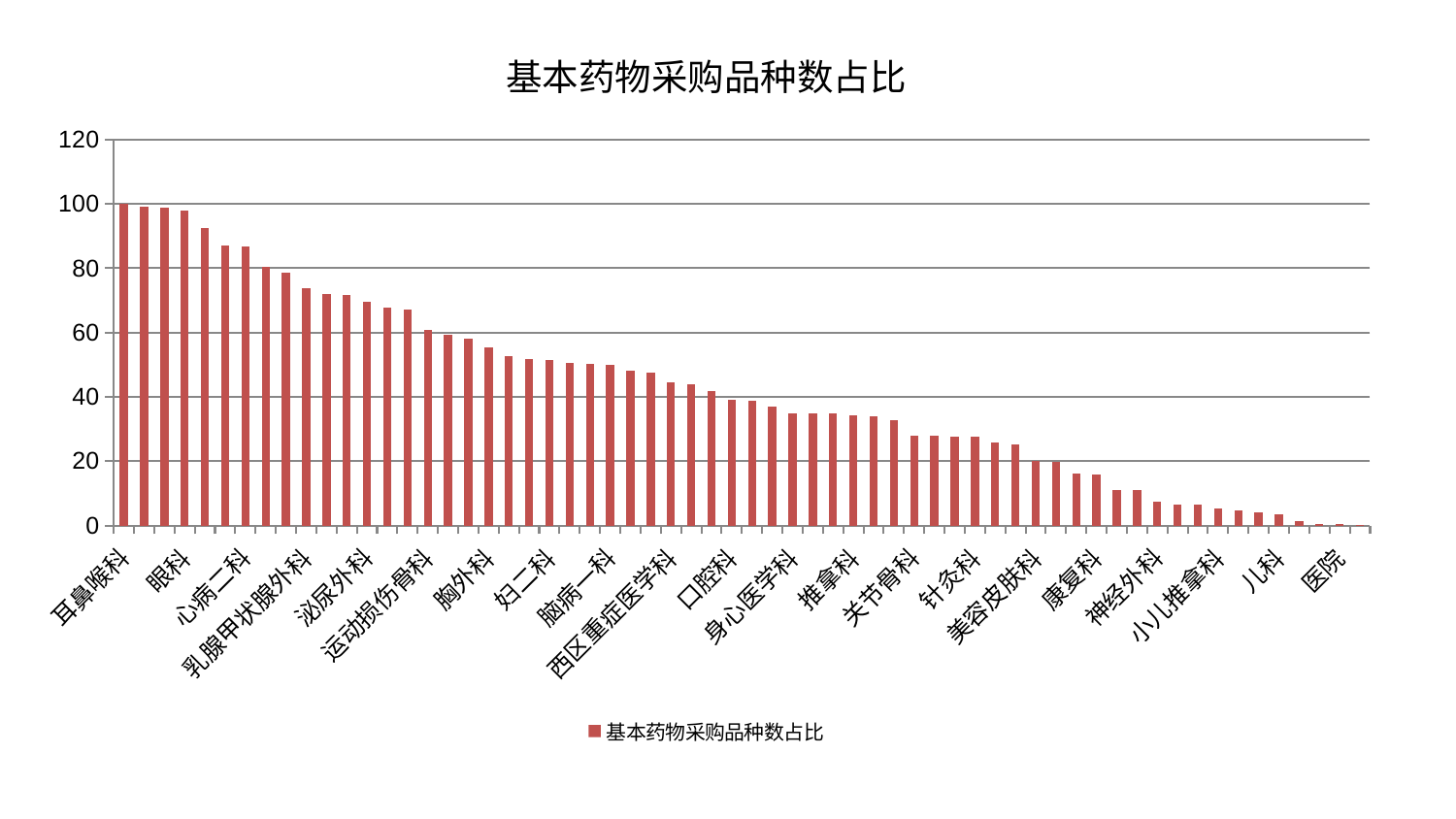

### Chart: 基本药物采购品种数占比

| Category | 基本药物采购品种数占比 |
|---|---|
| 耳鼻喉科 | 100.0 |
| 老年医学科 | 99.17420867288537 |
| 消化内科 | 98.86932352723352 |
| 眼科 | 97.926104982958 |
| 脊柱骨科 | 92.4860321020033 |
| 脾胃科消化科合并 | 87.18481576733764 |
| 心病二科 | 86.78721226358938 |
| 男科 | 80.30932355752225 |
| 中医经典科 | 78.72413247251907 |
| 乳腺甲状腺外科 | 73.68994049555533 |
| 内分泌科 | 72.11039016083691 |
| 肿瘤内科 | 71.8048817878586 |
| 泌尿外科 | 69.4830012637639 |
| 东区肾病科 | 67.79538105177909 |
| 心病四科 | 67.0932717933307 |
| 运动损伤骨科 | 60.955007419244225 |
| 重症医学科 | 59.29493014068378 |
| 肾脏内科 | 58.13111563900379 |
| 胸外科 | 55.38296830508437 |
| 妇科妇二科合并 | 52.81188577815226 |
| 产科 | 51.729029985177846 |
| 妇二科 | 51.623252806346954 |
| 皮肤科 | 50.692539806037466 |
| 肝病科 | 50.29039255387555 |
| 脑病一科 | 50.01039032335608 |
| 神经内科 | 48.241601884283845 |
| 周围血管科 | 47.411739457906464 |
| 西区重症医学科 | 44.380570936607185 |
| 心血管内科 | 43.999943155980446 |
| 治未病中心 | 41.94696729542269 |
| 口腔科 | 39.186949880060325 |
| 肾病科 | 38.864111919846025 |
| 心病三科 | 36.86348070050774 |
| 身心医学科 | 34.98608834399717 |
| 中医外治中心 | 34.93977912705938 |
| 肝胆外科 | 34.76520617083473 |
| 推拿科 | 34.13554579849719 |
| 风湿病科 | 34.009949802823044 |
| 骨科 | 32.7486257037311 |
| 关节骨科 | 28.03726992850648 |
| 妇科 | 27.775233131787854 |
| 东区重症医学科 | 27.561960761346842 |
| 针灸科 | 27.51389382513109 |
| 小儿骨科 | 25.86130554815592 |
| 脾胃病科 | 25.055792054612326 |
| 美容皮肤科 | 19.939961461282117 |
| 脑病二科 | 19.695356712375567 |
| 肛肠科 | 16.2817605345407 |
| 康复科 | 15.85845417319254 |
| 普通外科 | 11.150765891567547 |
| 显微骨科 | 11.122501621947798 |
| 神经外科 | 7.363173772796646 |
| 血液科 | 6.520050576437979 |
| 综合内科 | 6.350641731610888 |
| 小儿推拿科 | 5.22536730965909 |
| 呼吸内科 | 4.712784843663478 |
| 心病一科 | 4.059291588161018 |
| 儿科 | 3.506149772637793 |
| 微创骨科 | 1.4395326285521786 |
| 创伤骨科 | 0.5795970193538432 |
| 医院 | 0.3144012475354502 |
| 脑病三科 | 0.013115591951937736 |
34